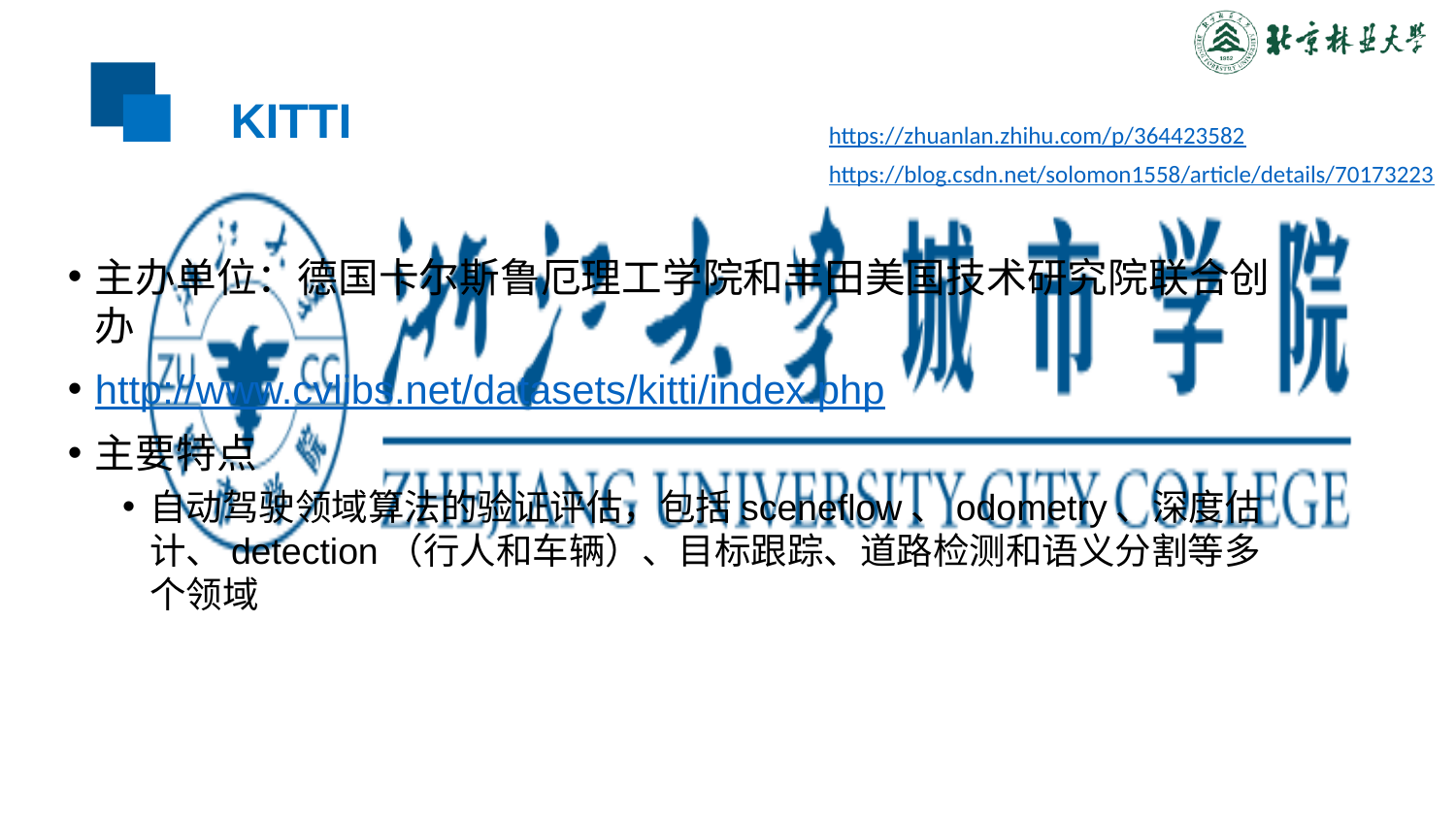

# KITTI

https://zhuanlan.zhihu.com/p/364423582
https://blog.csdn.net/solomon1558/article/details/70173223
主办单位：德国卡尔斯鲁厄理工学院和丰田美国技术研究院联合创办
http://www.cvlibs.net/datasets/kitti/index.php
主要特点
自动驾驶领域算法的验证评估，包括sceneflow、odometry、深度估计、detection（行人和车辆）、目标跟踪、道路检测和语义分割等多个领域